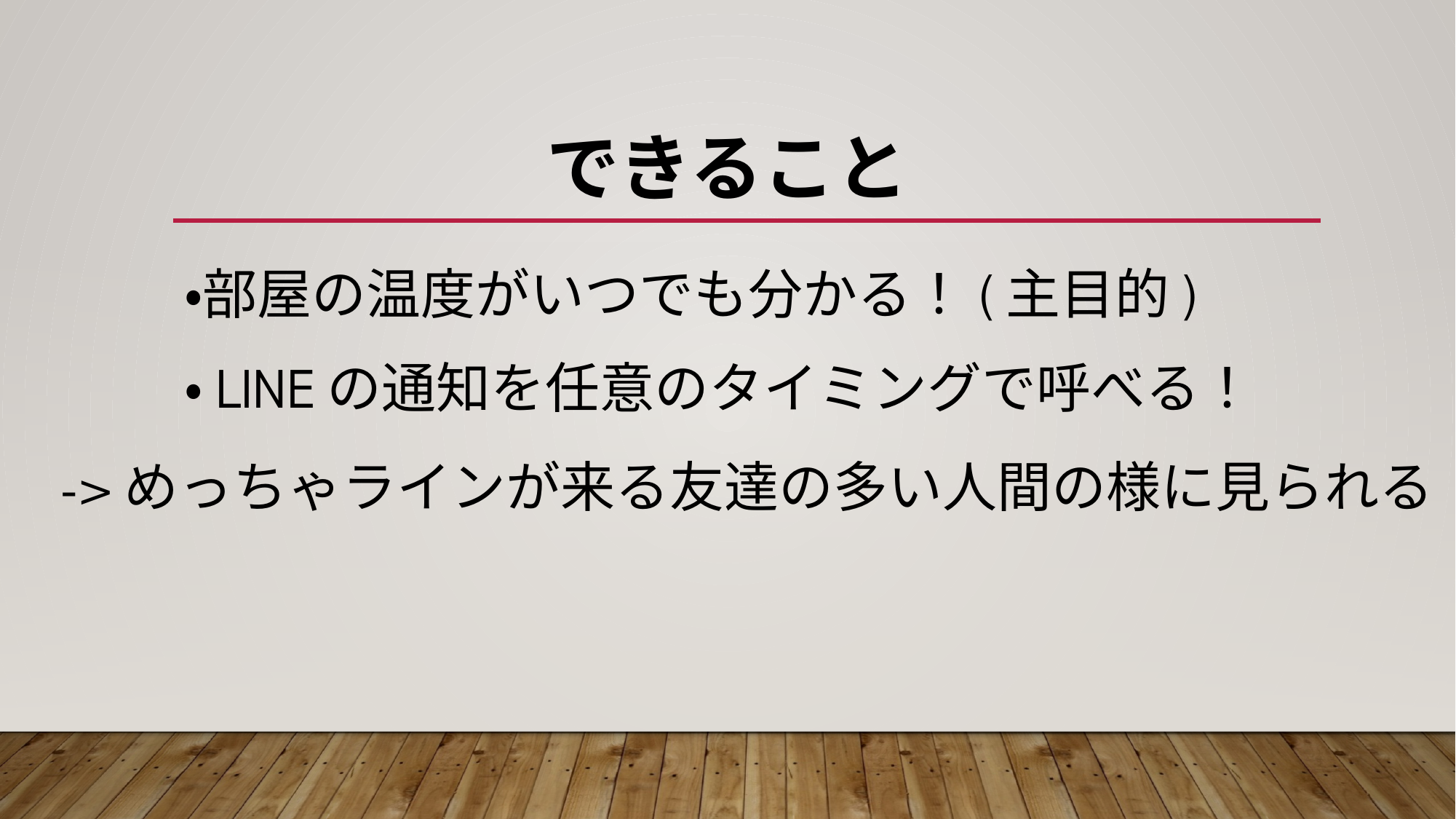

できること
・部屋の温度がいつでも分かる！(主目的)
・LINEの通知を任意のタイミングで呼べる！

->めっちゃラインが来る友達の多い人間の様に見られる！